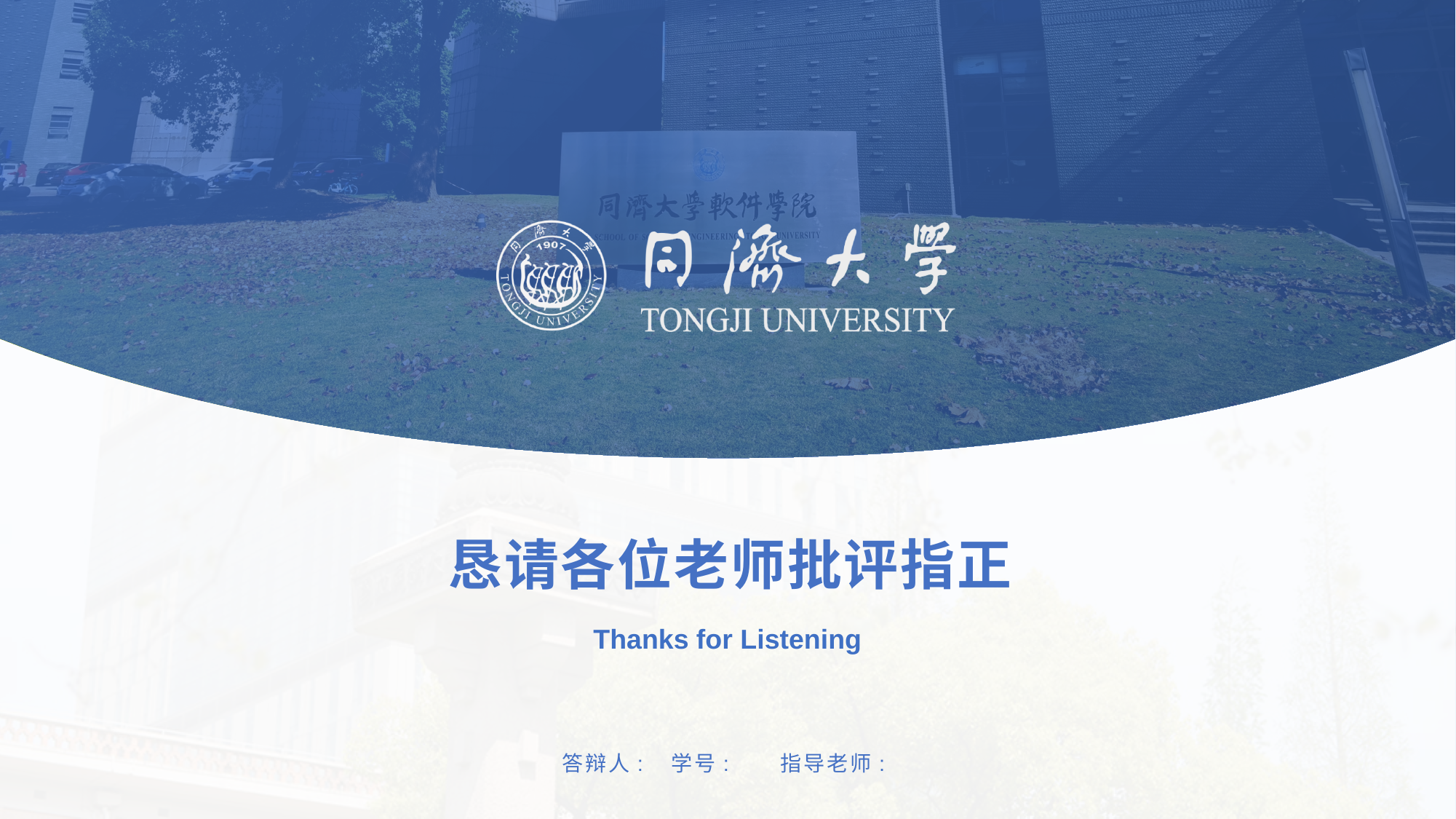

恳请各位老师批评指正
Thanks for Listening
答辩人: 	学号: 	指导老师: